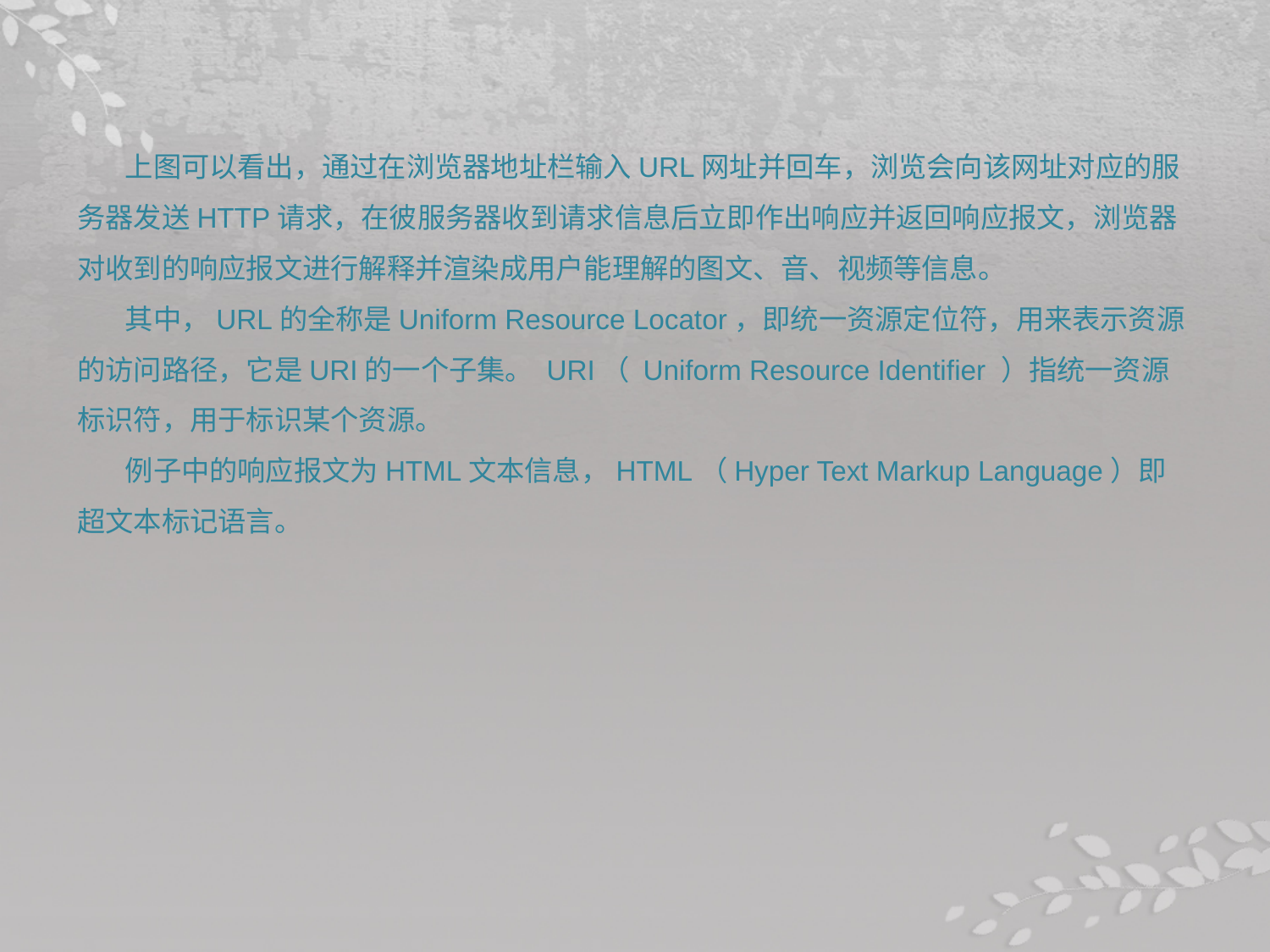

上图可以看出，通过在浏览器地址栏输入URL网址并回车，浏览会向该网址对应的服务器发送HTTP请求，在彼服务器收到请求信息后立即作出响应并返回响应报文，浏览器对收到的响应报文进行解释并渲染成用户能理解的图文、音、视频等信息。
其中，URL的全称是Uniform Resource Locator，即统一资源定位符，用来表示资源的访问路径，它是URI的一个子集。 URI（ Uniform Resource Identifier ）指统一资源标识符，用于标识某个资源。
例子中的响应报文为HTML文本信息，HTML（Hyper Text Markup Language）即超文本标记语言。